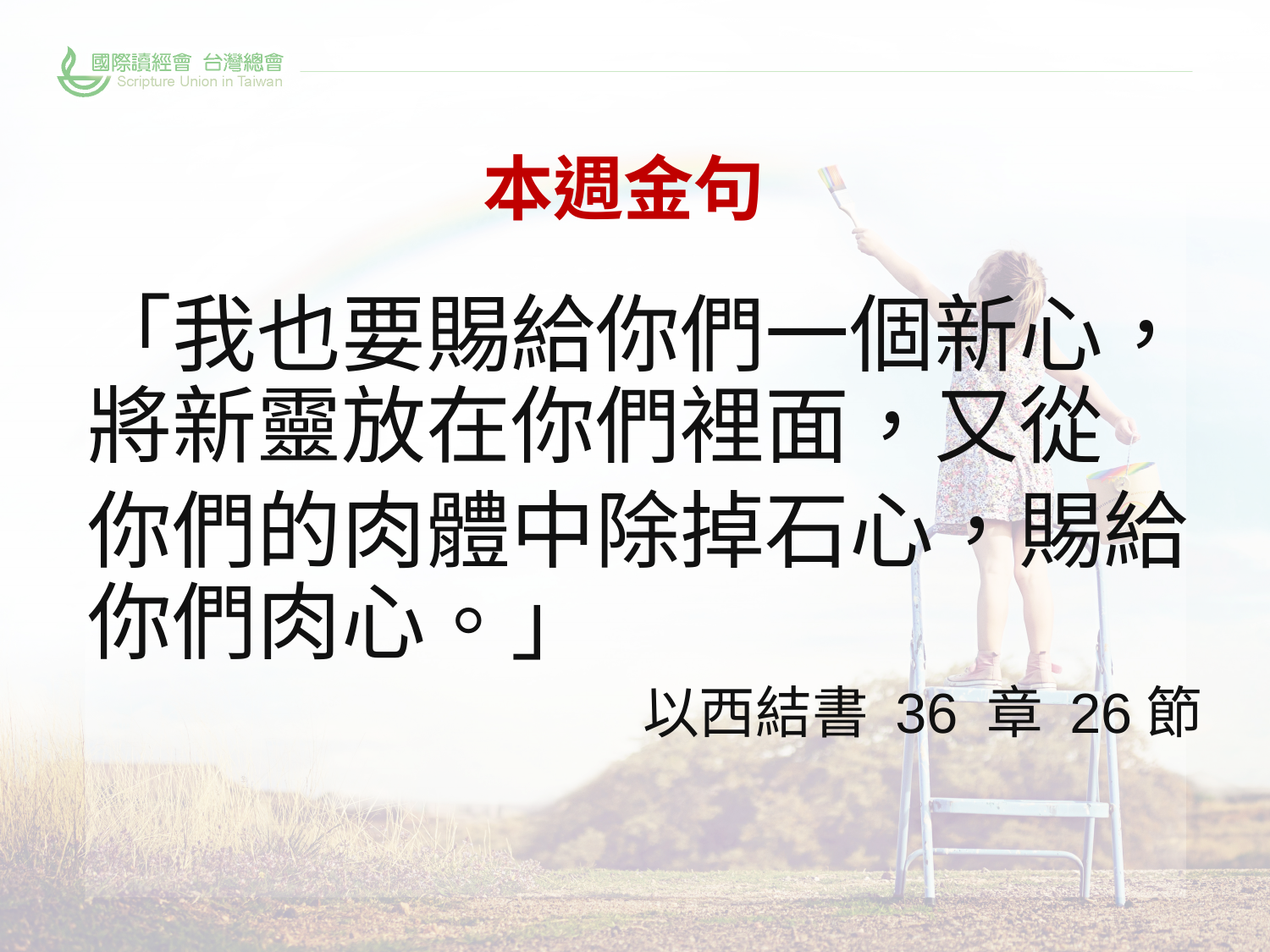

# 本週金句
「我也要賜給你們一個新心，將新靈放在你們裡面，又從
你們的肉體中除掉石心，賜給你們肉心。」
以西結書 36 章 26節